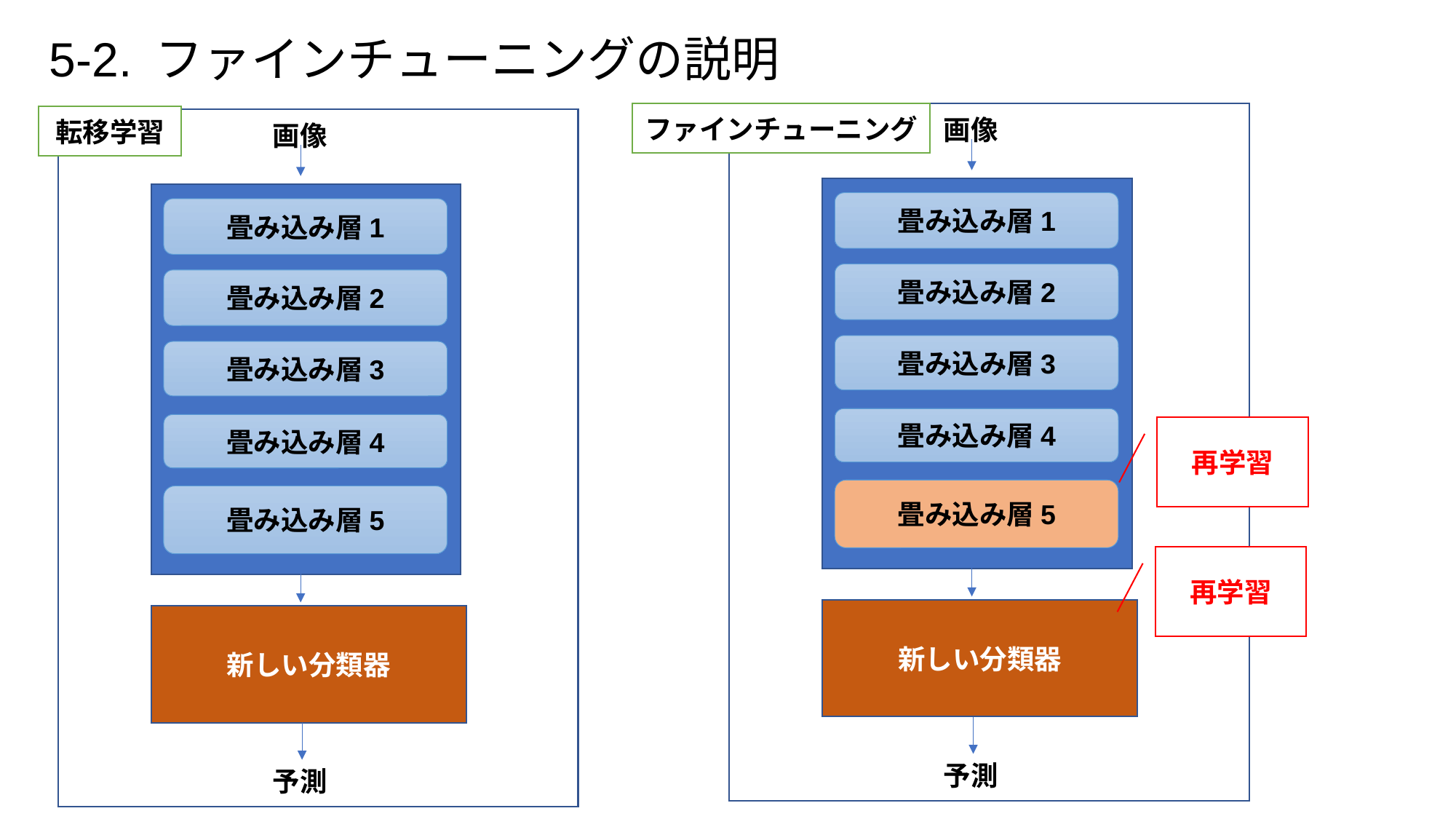

5-2. ファインチューニングの説明

ファインチューニング

転移学習
画像

画像

畳み込み層1
畳み込み層1
畳み込み層2
畳み込み層2
畳み込み層3
畳み込み層3
畳み込み層4
畳み込み層4
再学習
畳み込み層5
畳み込み層5
再学習
新しい分類器
新しい分類器
予測
予測